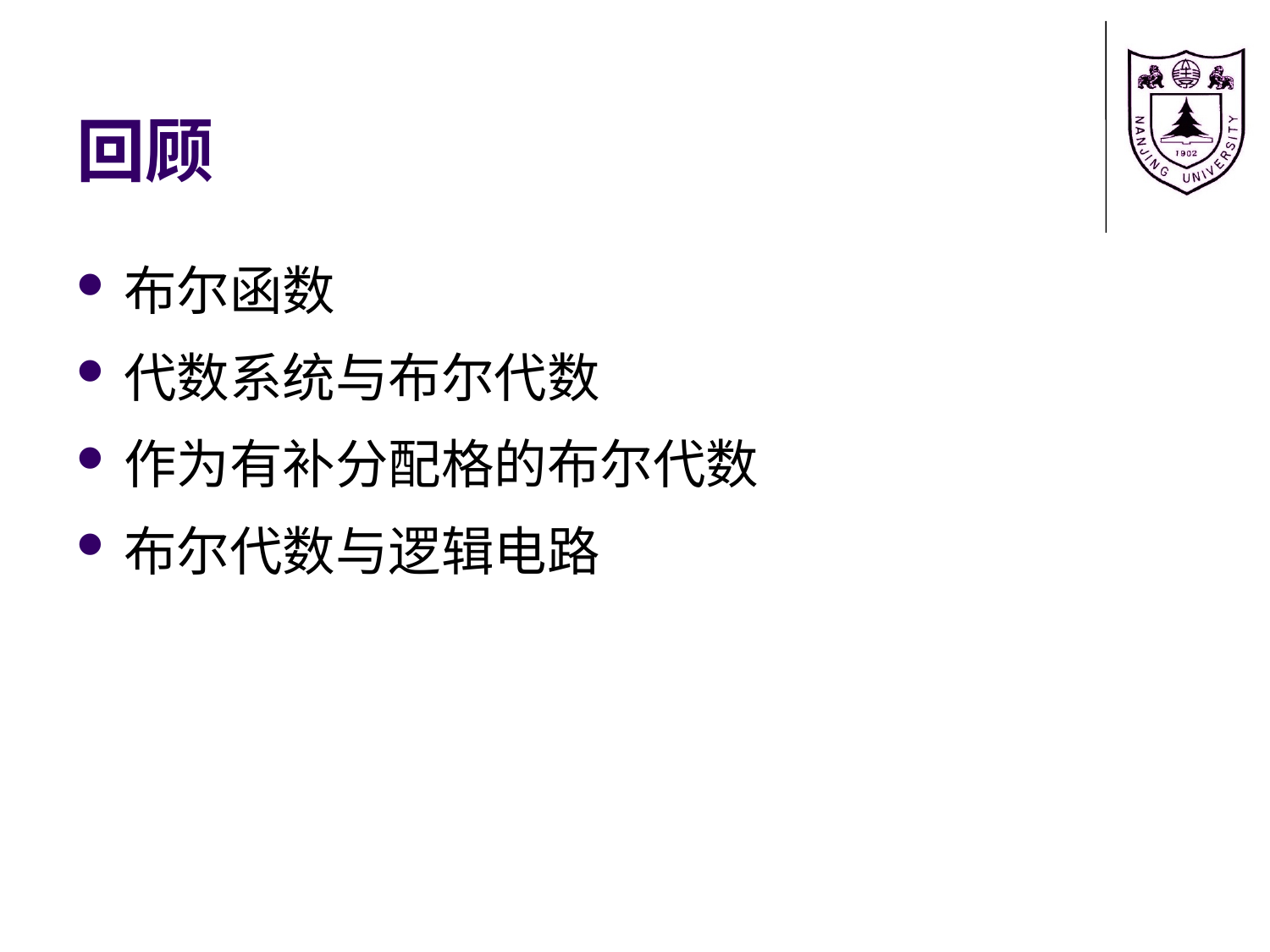

# 回顾
布尔函数
代数系统与布尔代数
作为有补分配格的布尔代数
布尔代数与逻辑电路